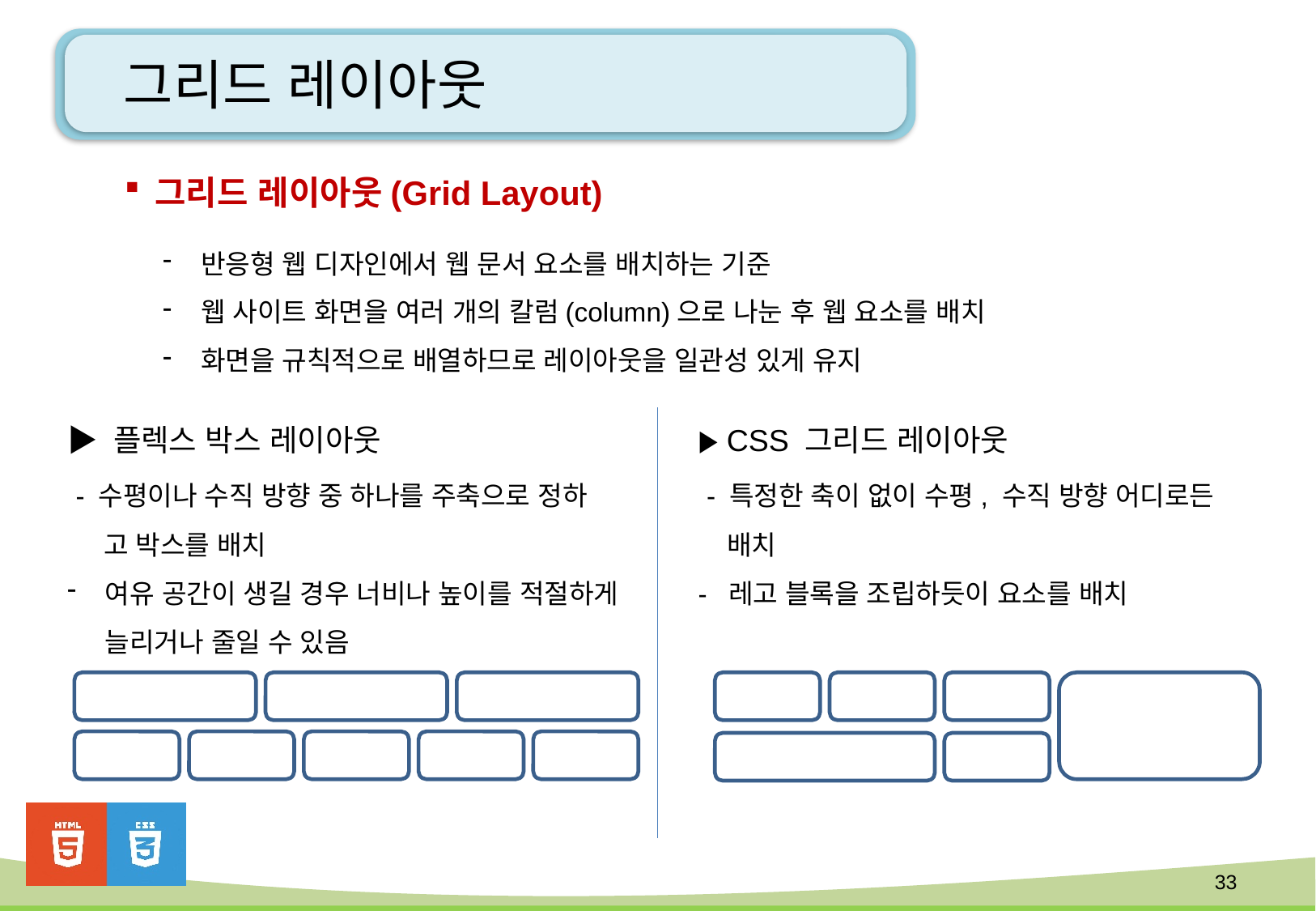

# 그리드 레이아웃
그리드 레이아웃(Grid Layout)
반응형 웹 디자인에서 웹 문서 요소를 배치하는 기준
웹 사이트 화면을 여러 개의 칼럼(column)으로 나눈 후 웹 요소를 배치
화면을 규칙적으로 배열하므로 레이아웃을 일관성 있게 유지
▶ 플렉스 박스 레이아웃
 - 수평이나 수직 방향 중 하나를 주축으로 정하
    고 박스를 배치
여유 공간이 생길 경우 너비나 높이를 적절하게 늘리거나 줄일 수 있음
▶ CSS 그리드 레이아웃
 - 특정한 축이 없이 수평, 수직 방향 어디로든
   배치
-  레고 블록을 조립하듯이 요소를 배치

33